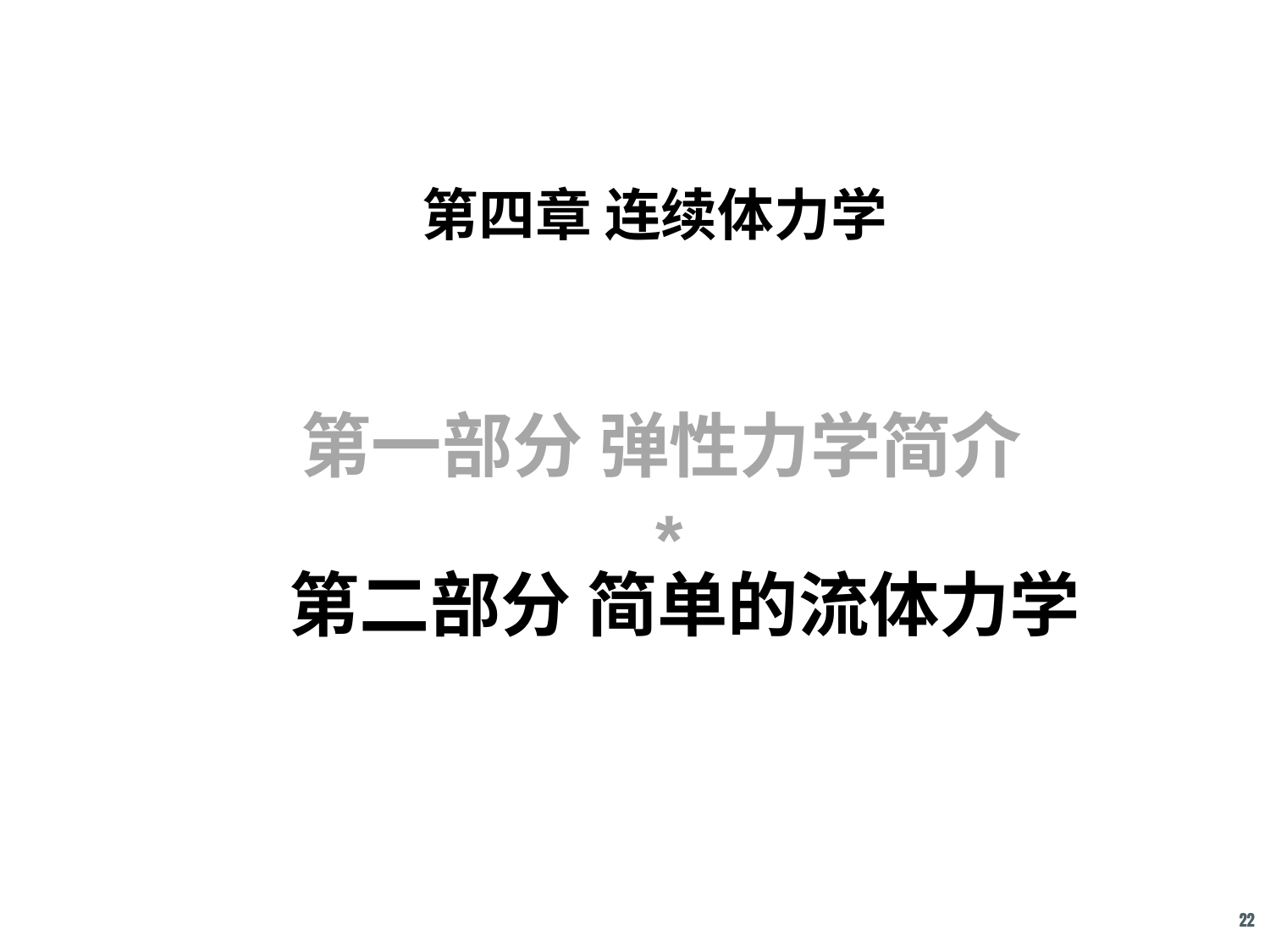

第四章 连续体力学
第一部分 弹性力学简介*
第二部分 简单的流体力学
22